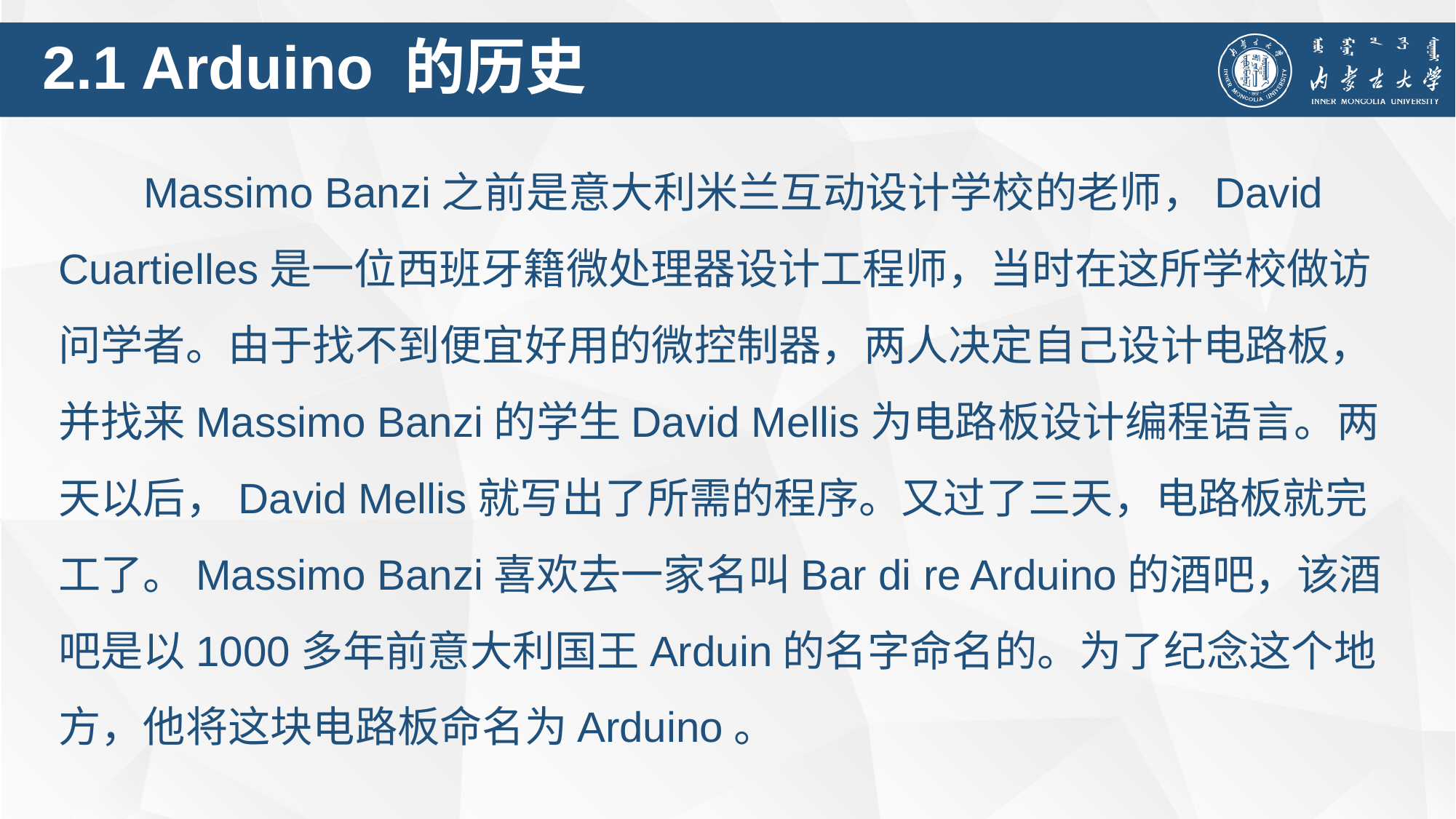

2.1 Arduino 的历史

Massimo Banzi之前是意大利米兰互动设计学校的老师，David Cuartielles是一位西班牙籍微处理器设计工程师，当时在这所学校做访问学者。由于找不到便宜好用的微控制器，两人决定自己设计电路板，并找来Massimo Banzi的学生David Mellis为电路板设计编程语言。两天以后，David Mellis就写出了所需的程序。又过了三天，电路板就完工了。Massimo Banzi喜欢去一家名叫Bar di re Arduino的酒吧，该酒吧是以1000多年前意大利国王Arduin的名字命名的。为了纪念这个地方，他将这块电路板命名为Arduino。